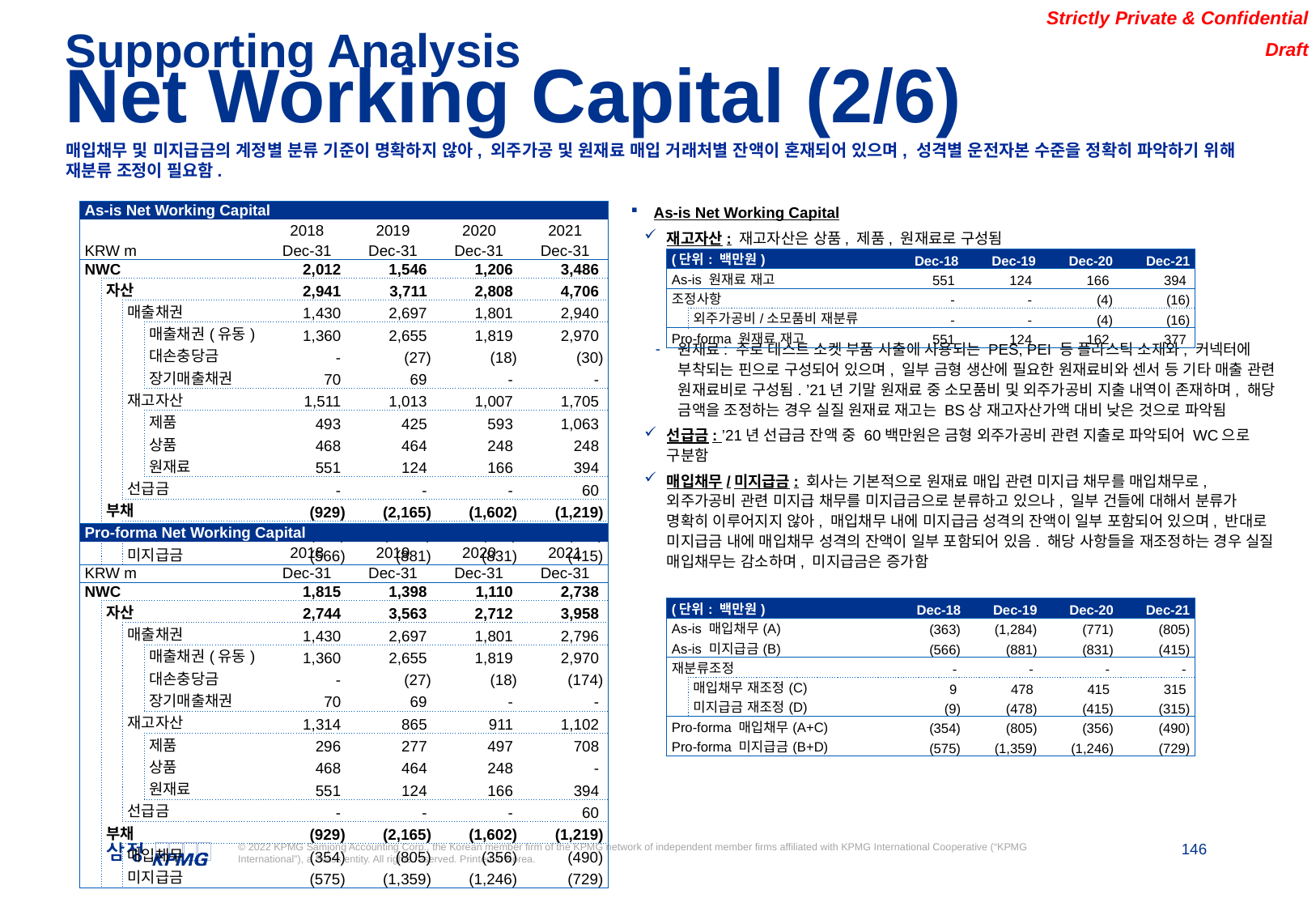

Supporting Analysis
Net Working Capital (2/6)
매입채무 및 미지급금의 계정별 분류 기준이 명확하지 않아, 외주가공 및 원재료 매입 거래처별 잔액이 혼재되어 있으며, 성격별 운전자본 수준을 정확히 파악하기 위해 재분류 조정이 필요함.
| As-is Net Working Capital |  |  |  |  |  |  |  |
| --- | --- | --- | --- | --- | --- | --- | --- |
|  |  |  |  | 2018 | 2019 | 2020 | 2021 |
| KRW m |  |  |  | Dec-31 | Dec-31 | Dec-31 | Dec-31 |
| NWC |  |  |  | 2,012 | 1,546 | 1,206 | 3,486 |
|  | 자산 |  |  | 2,941 | 3,711 | 2,808 | 4,706 |
|  |  | 매출채권 |  | 1,430 | 2,697 | 1,801 | 2,940 |
|  |  |  | 매출채권(유동) | 1,360 | 2,655 | 1,819 | 2,970 |
|  |  |  | 대손충당금 | - | (27) | (18) | (30) |
|  |  |  | 장기매출채권 | 70 | 69 | - | - |
|  |  | 재고자산 |  | 1,511 | 1,013 | 1,007 | 1,705 |
|  |  |  | 제품 | 493 | 425 | 593 | 1,063 |
|  |  |  | 상품 | 468 | 464 | 248 | 248 |
|  |  |  | 원재료 | 551 | 124 | 166 | 394 |
|  |  | 선급금 |  | - | - | - | 60 |
|  | 부채 |  |  | (929) | (2,165) | (1,602) | (1,219) |
|  |  | 매입채무 |  | (363) | (1,284) | (771) | (805) |
|  |  | 미지급금 |  | (566) | (881) | (831) | (415) |
As-is Net Working Capital
재고자산: 재고자산은 상품, 제품, 원재료로 구성됨

원재료: 주로 테스트 소켓 부품 사출에 사용되는 PES, PEI 등 플라스틱 소재와, 커넥터에 부착되는 핀으로 구성되어 있으며, 일부 금형 생산에 필요한 원재료비와 센서 등 기타 매출 관련 원재료비로 구성됨. ’21년 기말 원재료 중 소모품비 및 외주가공비 지출 내역이 존재하며, 해당 금액을 조정하는 경우 실질 원재료 재고는 BS상 재고자산가액 대비 낮은 것으로 파악됨
선급금: ’21년 선급금 잔액 중 60백만원은 금형 외주가공비 관련 지출로 파악되어 WC으로 구분함
매입채무/미지급금: 회사는 기본적으로 원재료 매입 관련 미지급 채무를 매입채무로, 외주가공비 관련 미지급 채무를 미지급금으로 분류하고 있으나, 일부 건들에 대해서 분류가 명확히 이루어지지 않아, 매입채무 내에 미지급금 성격의 잔액이 일부 포함되어 있으며, 반대로 미지급금 내에 매입채무 성격의 잔액이 일부 포함되어 있음. 해당 사항들을 재조정하는 경우 실질 매입채무는 감소하며, 미지급금은 증가함

| (단위: 백만원) |  | Dec-18 | Dec-19 | Dec-20 | Dec-21 |
| --- | --- | --- | --- | --- | --- |
| As-is 원재료 재고 |  | 551 | 124 | 166 | 394 |
| 조정사항 |  | - | - | (4) | (16) |
|  | 외주가공비/소모품비 재분류 | - | - | (4) | (16) |
| Pro-forma 원재료 재고 |  | 551 | 124 | 162 | 377 |
| Pro-forma Net Working Capital |  |  |  |  |  |  |  |
| --- | --- | --- | --- | --- | --- | --- | --- |
|  |  |  |  | 2018 | 2019 | 2020 | 2021 |
| KRW m |  |  |  | Dec-31 | Dec-31 | Dec-31 | Dec-31 |
| NWC |  |  |  | 1,815 | 1,398 | 1,110 | 2,738 |
|  | 자산 |  |  | 2,744 | 3,563 | 2,712 | 3,958 |
|  |  | 매출채권 |  | 1,430 | 2,697 | 1,801 | 2,796 |
|  |  |  | 매출채권(유동) | 1,360 | 2,655 | 1,819 | 2,970 |
|  |  |  | 대손충당금 | - | (27) | (18) | (174) |
|  |  |  | 장기매출채권 | 70 | 69 | - | - |
|  |  | 재고자산 |  | 1,314 | 865 | 911 | 1,102 |
|  |  |  | 제품 | 296 | 277 | 497 | 708 |
|  |  |  | 상품 | 468 | 464 | 248 | - |
|  |  |  | 원재료 | 551 | 124 | 166 | 394 |
|  |  | 선급금 |  | - | - | - | 60 |
|  | 부채 |  |  | (929) | (2,165) | (1,602) | (1,219) |
|  |  | 매입채무 |  | (354) | (805) | (356) | (490) |
|  |  | 미지급금 |  | (575) | (1,359) | (1,246) | (729) |
| (단위: 백만원) |  | Dec-18 | Dec-19 | Dec-20 | Dec-21 |
| --- | --- | --- | --- | --- | --- |
| As-is 매입채무(A) |  | (363) | (1,284) | (771) | (805) |
| As-is 미지급금(B) |  | (566) | (881) | (831) | (415) |
| 재분류조정 |  | - | - | - | - |
|  | 매입채무 재조정(C) | 9 | 478 | 415 | 315 |
|  | 미지급금 재조정(D) | (9) | (478) | (415) | (315) |
| Pro-forma 매입채무(A+C) |  | (354) | (805) | (356) | (490) |
| Pro-forma 미지급금(B+D) |  | (575) | (1,359) | (1,246) | (729) |